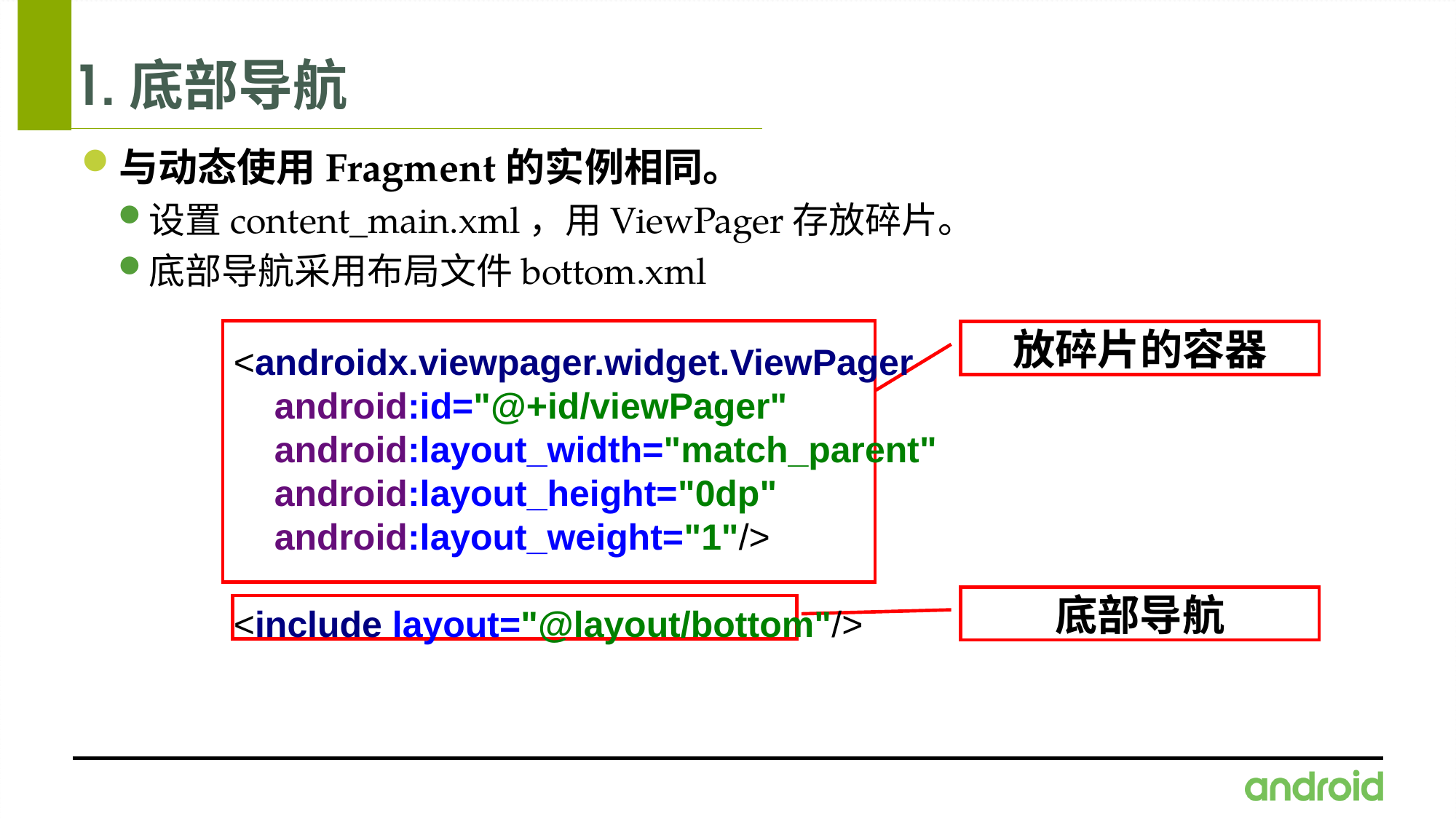

# 1.底部导航
与动态使用Fragment的实例相同。
设置content_main.xml，用ViewPager存放碎片。
底部导航采用布局文件bottom.xml

放碎片的容器
<androidx.viewpager.widget.ViewPager
    android:id="@+id/viewPager"
    android:layout_width="match_parent"
    android:layout_height="0dp"
    android:layout_weight="1"/>
<include layout="@layout/bottom"/>
底部导航